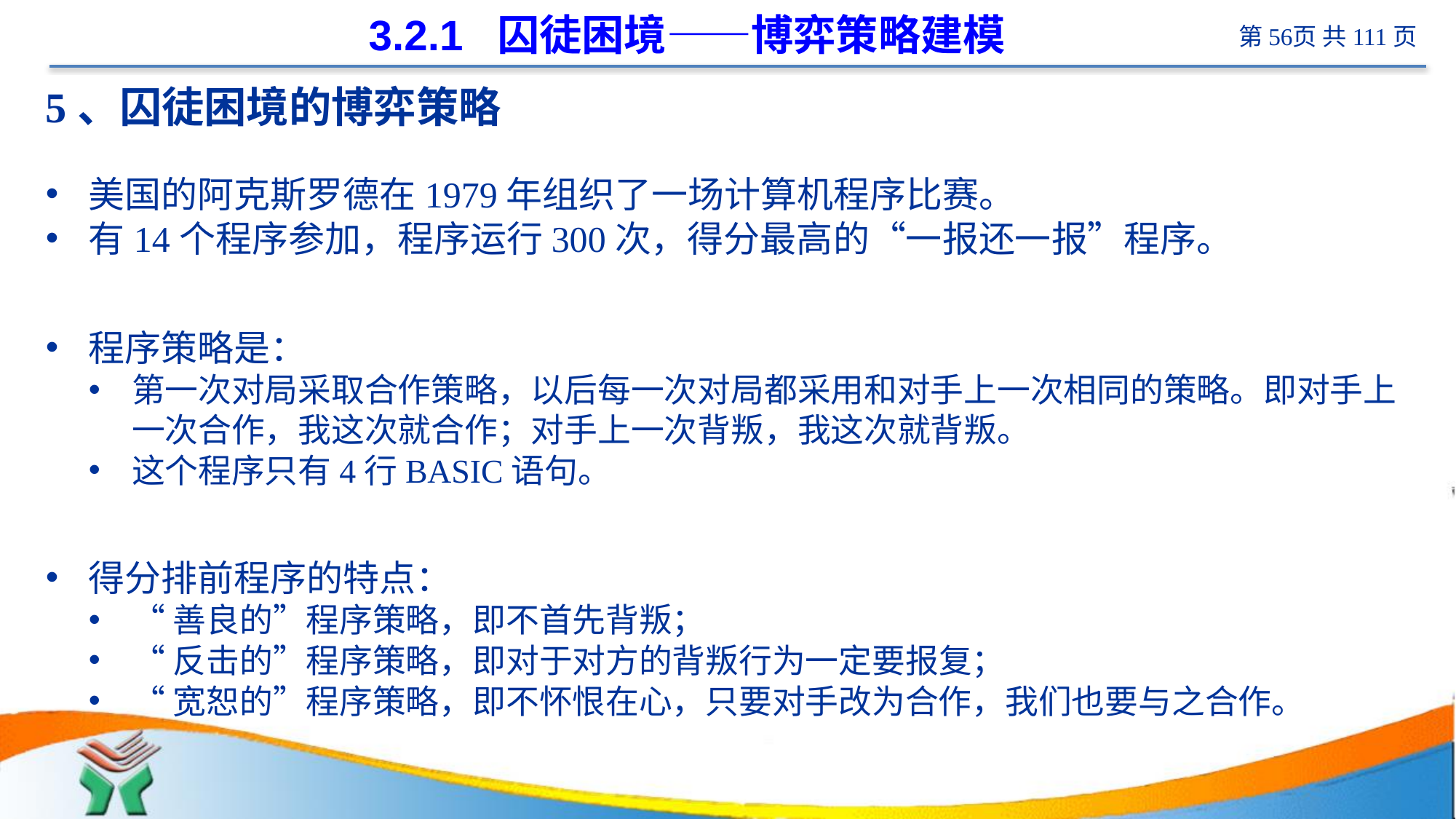

# 3.2.1  囚徒困境——博弈策略建模
5、囚徒困境的博弈策略

美国的阿克斯罗德在1979年组织了一场计算机程序比赛。
有14个程序参加，程序运行300次，得分最高的“一报还一报”程序。

程序策略是：
第一次对局采取合作策略，以后每一次对局都采用和对手上一次相同的策略。即对手上一次合作，我这次就合作；对手上一次背叛，我这次就背叛。
这个程序只有4行BASIC语句。

得分排前程序的特点：
“善良的”程序策略，即不首先背叛；
“反击的”程序策略，即对于对方的背叛行为一定要报复；
“宽恕的”程序策略，即不怀恨在心，只要对手改为合作，我们也要与之合作。